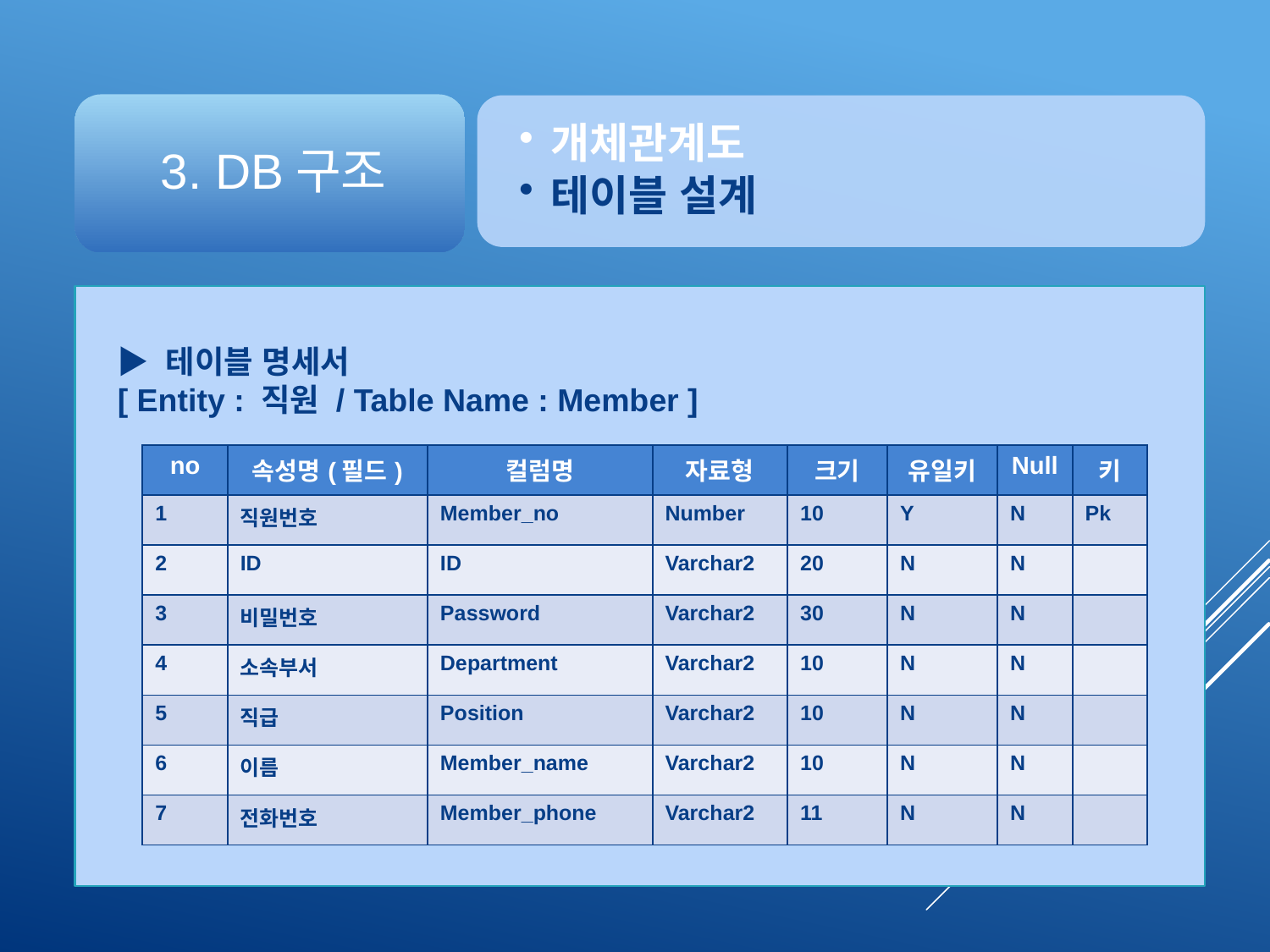

개체관계도
테이블 설계
3. DB구조

▶ 테이블 명세서
[ Entity : 직원 / Table Name : Member ]
| no | 속성명(필드) | 컬럼명 | 자료형 | 크기 | 유일키 | Null | 키 |
| --- | --- | --- | --- | --- | --- | --- | --- |
| 1 | 직원번호 | Member\_no | Number | 10 | Y | N | Pk |
| 2 | ID | ID | Varchar2 | 20 | N | N |  |
| 3 | 비밀번호 | Password | Varchar2 | 30 | N | N |  |
| 4 | 소속부서 | Department | Varchar2 | 10 | N | N |  |
| 5 | 직급 | Position | Varchar2 | 10 | N | N |  |
| 6 | 이름 | Member\_name | Varchar2 | 10 | N | N |  |
| 7 | 전화번호 | Member\_phone | Varchar2 | 11 | N | N |  |
▶ 논리적 모델링
(Logical Modeling)